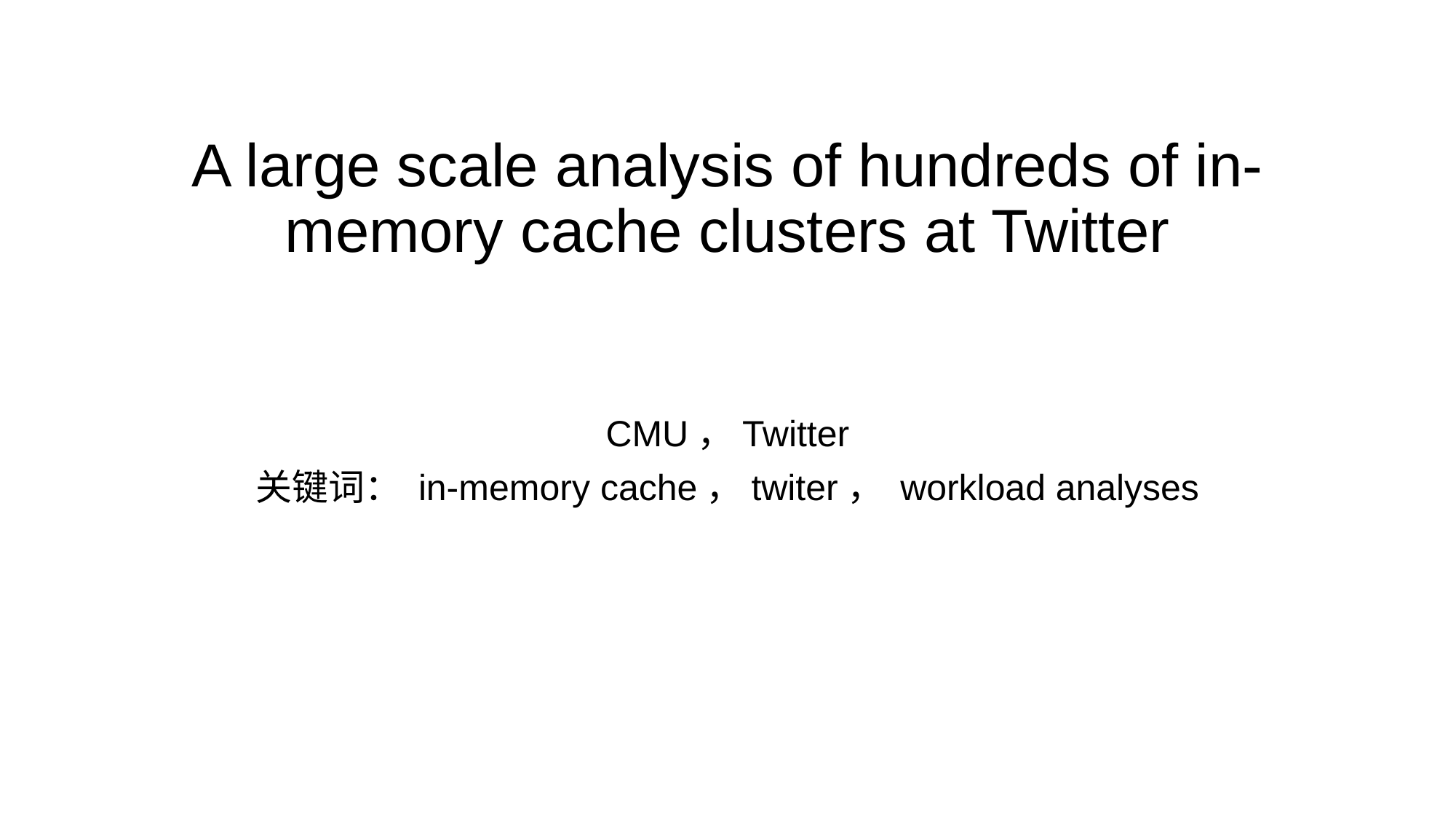

# A large scale analysis of hundreds of in-memory cache clusters at Twitter
CMU，Twitter
关键词： in-memory cache，twiter， workload analyses